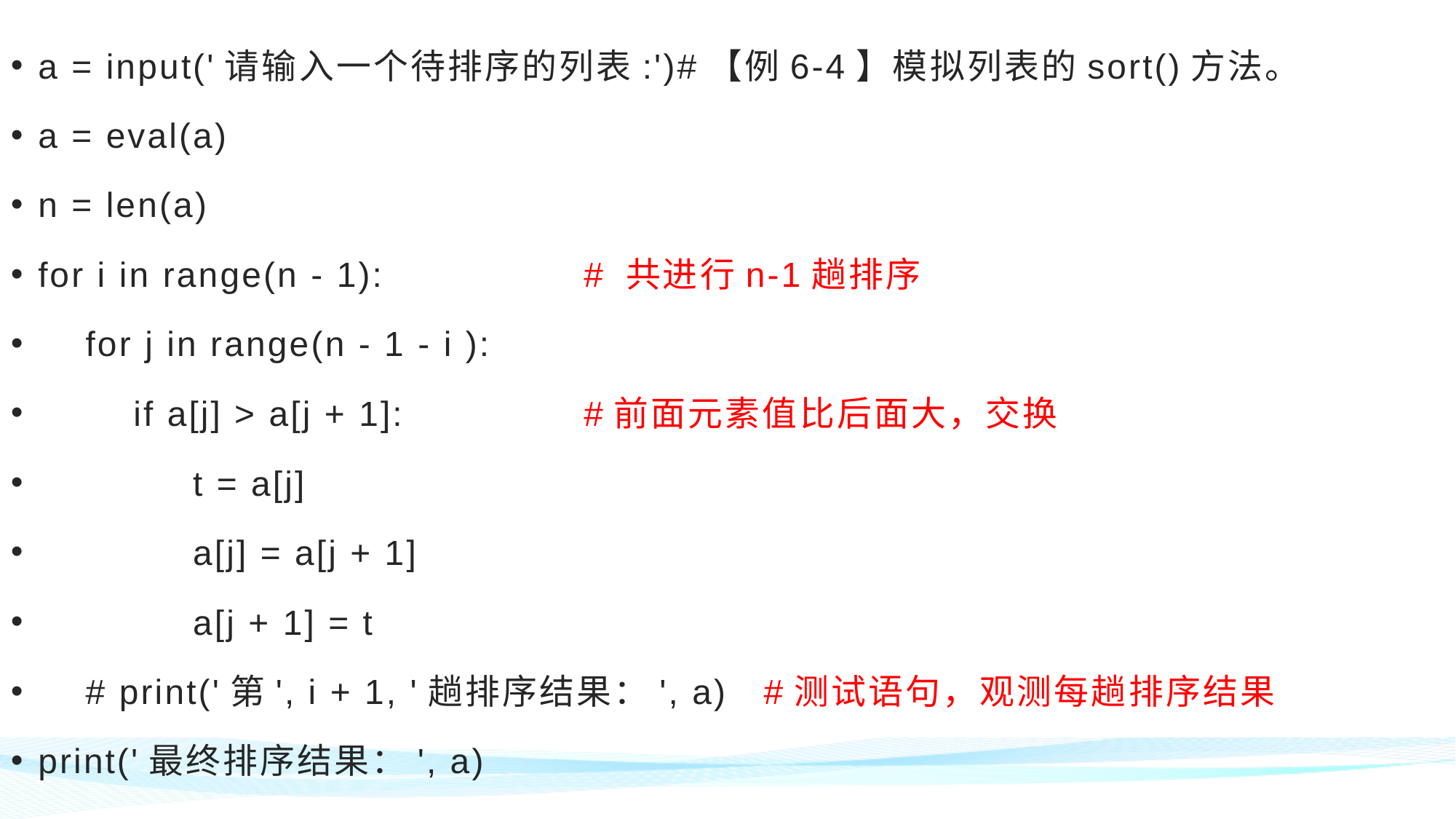

a = input('请输入一个待排序的列表:')#【例6-4】模拟列表的sort()方法。
a = eval(a)
n = len(a)
for i in range(n - 1):   		# 共进行n-1趟排序
    for j in range(n - 1 - i ):
        if a[j] > a[j + 1]:   		#前面元素值比后面大，交换
             t = a[j]
             a[j] = a[j + 1]
             a[j + 1] = t
    # print('第', i + 1, '趟排序结果：', a)   #测试语句，观测每趟排序结果
print('最终排序结果：', a)
77